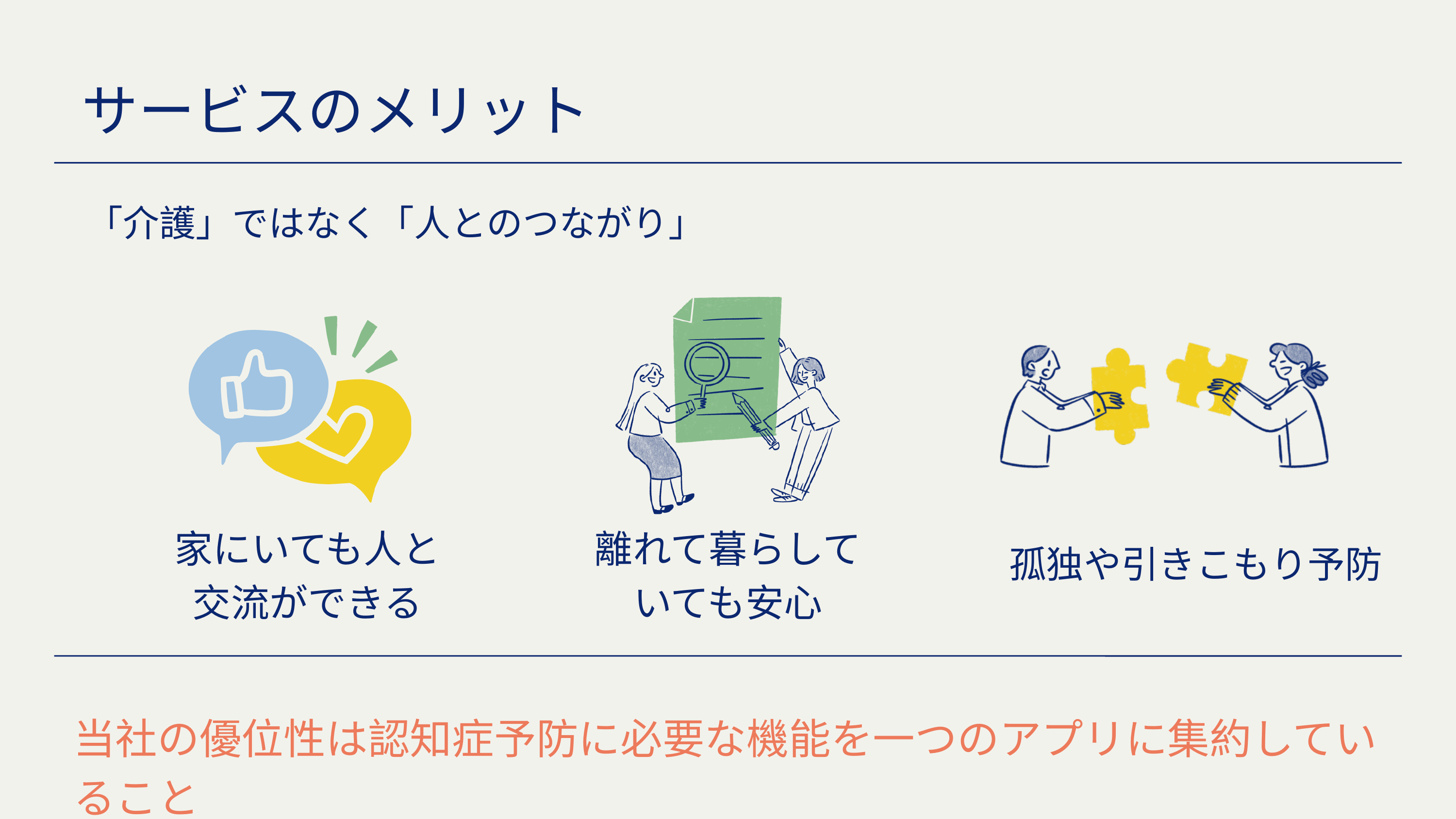

サービスのメリット

「介護」ではなく「人とのつながり」

家にいても人と交流ができる
離れて暮らしていても安心
孤独や引きこもり予防

当社の優位性は認知症予防に必要な機能を一つのアプリに集約していること